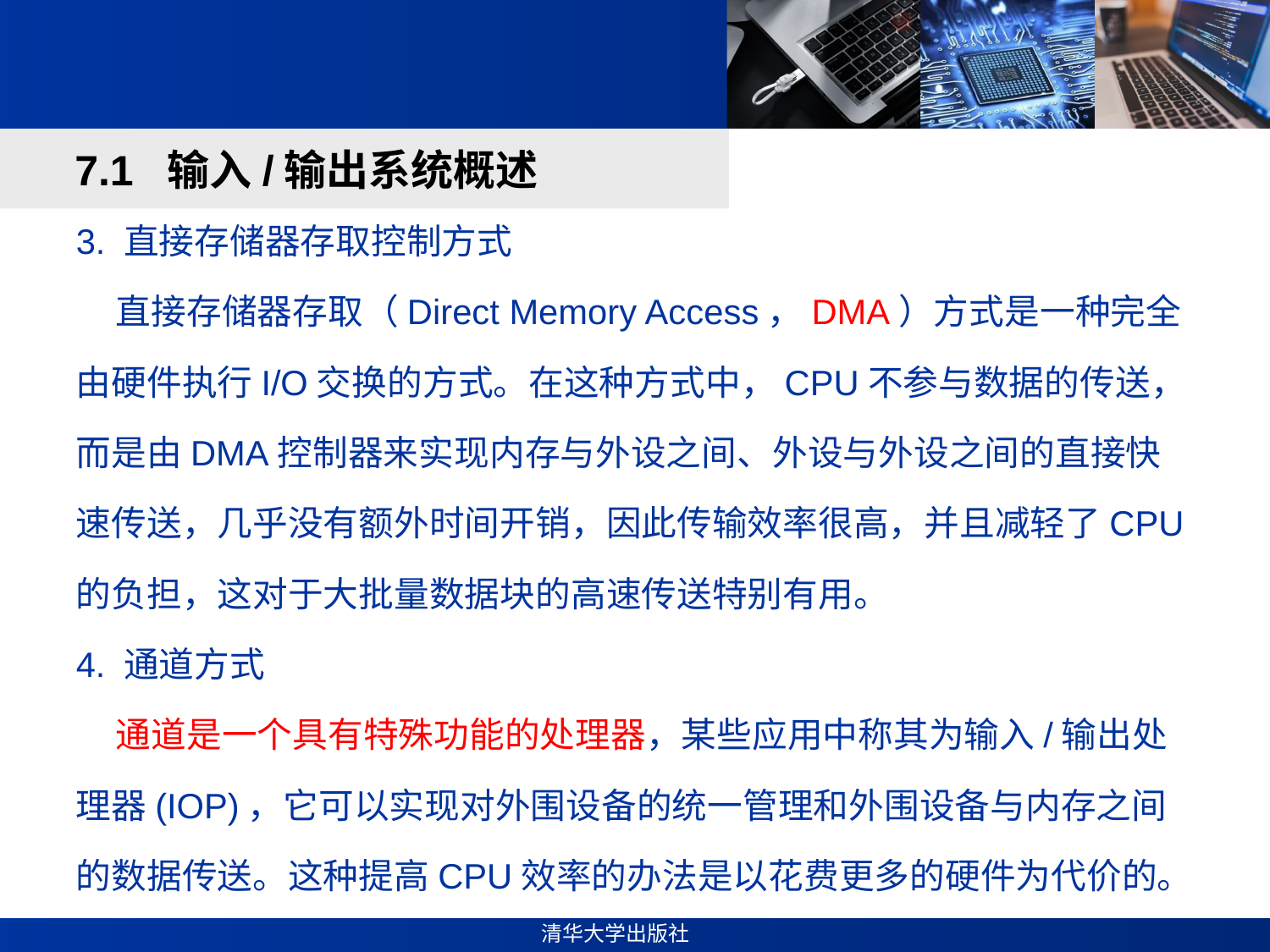

#
7.1  输入/输出系统概述
3. 直接存储器存取控制方式
    直接存储器存取（Direct Memory Access，DMA）方式是一种完全由硬件执行I/O交换的方式。在这种方式中，CPU不参与数据的传送，而是由DMA控制器来实现内存与外设之间、外设与外设之间的直接快速传送，几乎没有额外时间开销，因此传输效率很高，并且减轻了CPU的负担，这对于大批量数据块的高速传送特别有用。
4. 通道方式
    通道是一个具有特殊功能的处理器，某些应用中称其为输入/输出处理器(IOP)，它可以实现对外围设备的统一管理和外围设备与内存之间的数据传送。这种提高CPU效率的办法是以花费更多的硬件为代价的。